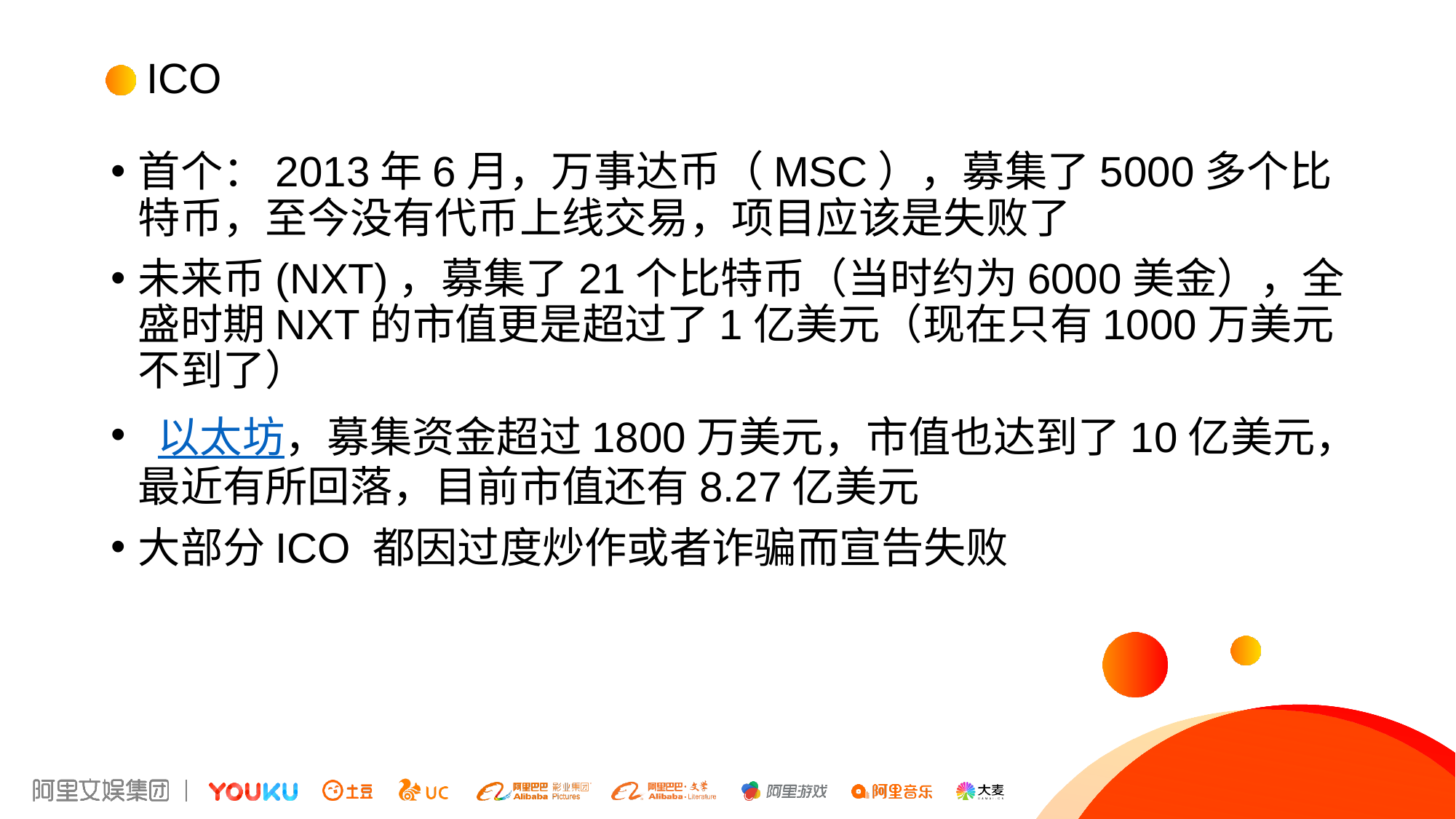

# ICO
首个：2013年6月，万事达币（MSC），募集了5000多个比特币，至今没有代币上线交易，项目应该是失败了
未来币(NXT)，募集了21个比特币（当时约为6000美金），全盛时期NXT的市值更是超过了1亿美元（现在只有1000万美元不到了）
 以太坊，募集资金超过1800万美元，市值也达到了10亿美元，最近有所回落，目前市值还有8.27亿美元
大部分ICO 都因过度炒作或者诈骗而宣告失败